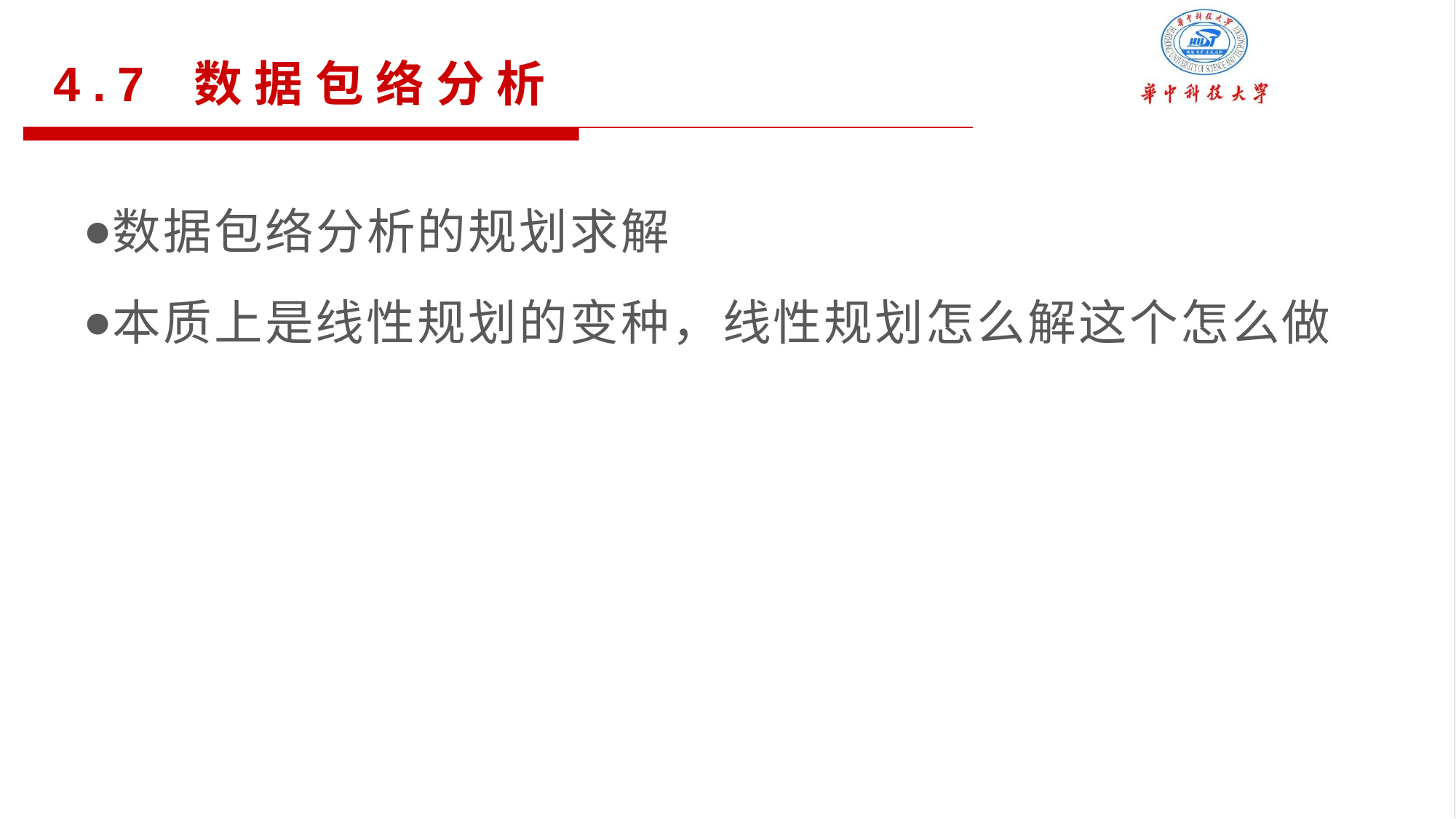

4.7 数据包络分析

数据包络分析的规划求解
本质上是线性规划的变种，线性规划怎么解这个怎么做